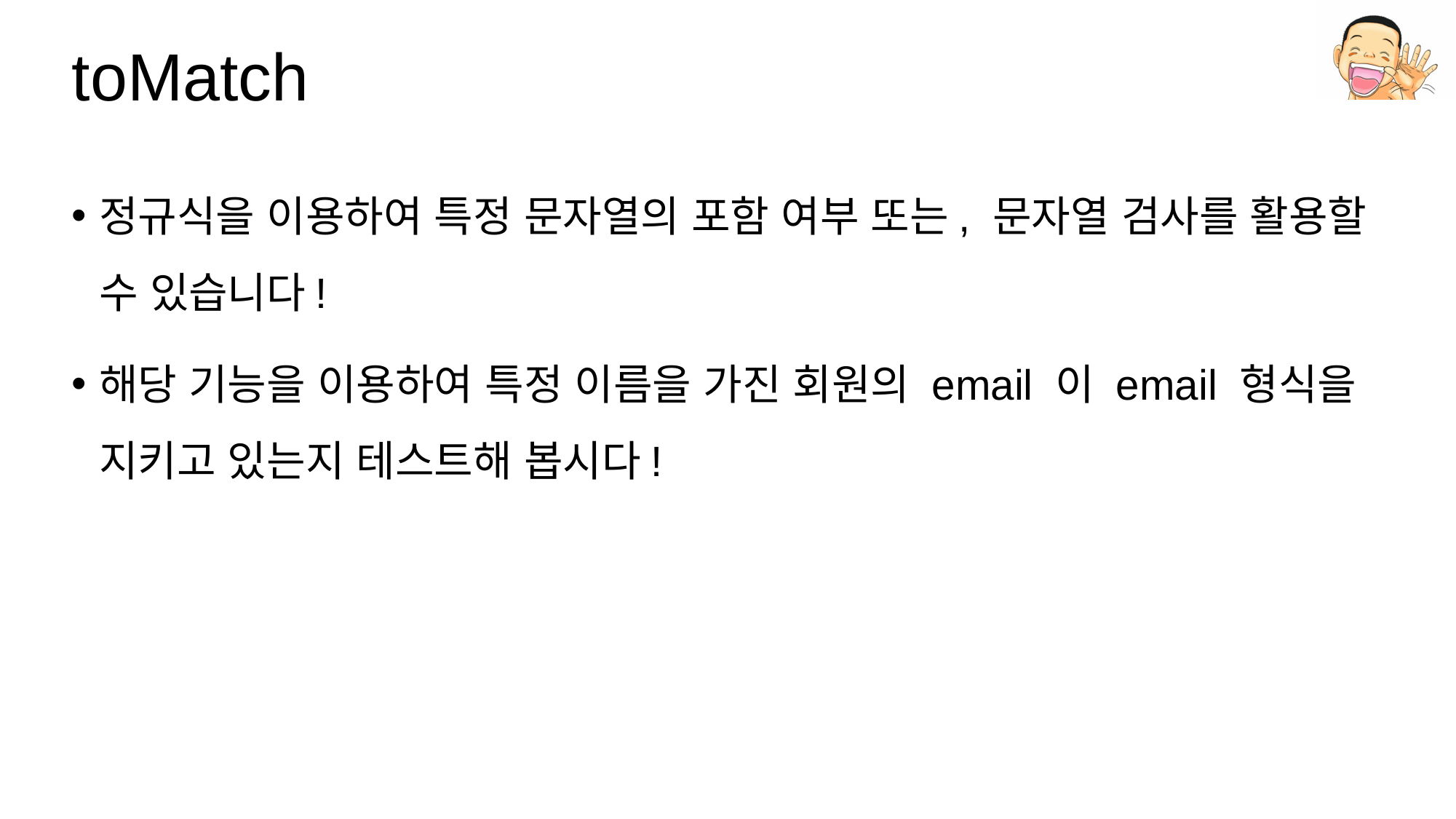

# toMatch
정규식을 이용하여 특정 문자열의 포함 여부 또는, 문자열 검사를 활용할 수 있습니다!
해당 기능을 이용하여 특정 이름을 가진 회원의 email 이 email 형식을 지키고 있는지 테스트해 봅시다!